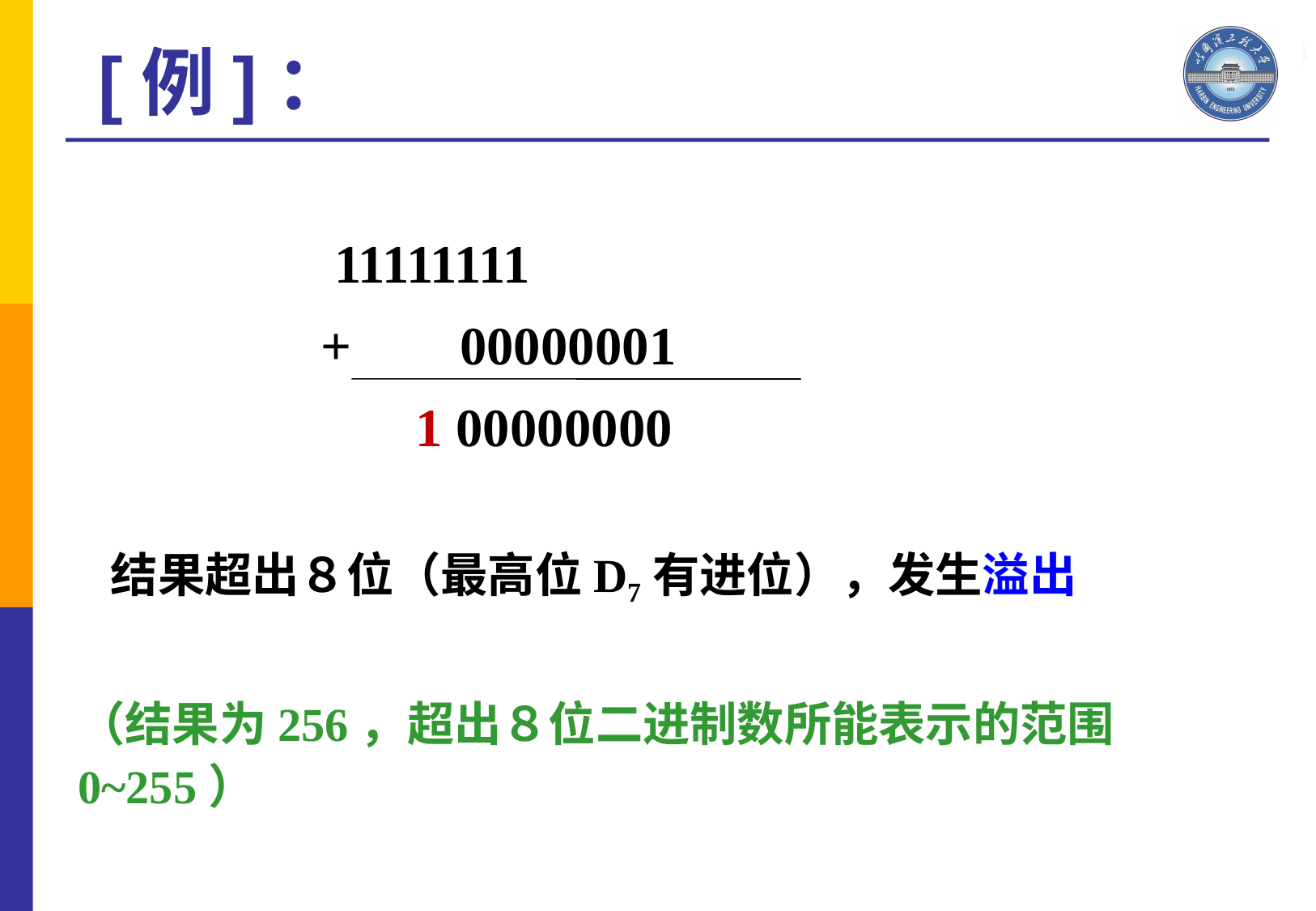

[例]：
           	 11111111
      　 	+        00000001
         	       1 00000000

  结果超出８位（最高位D7有进位），发生溢出

（结果为256，超出８位二进制数所能表示的范围0~255）